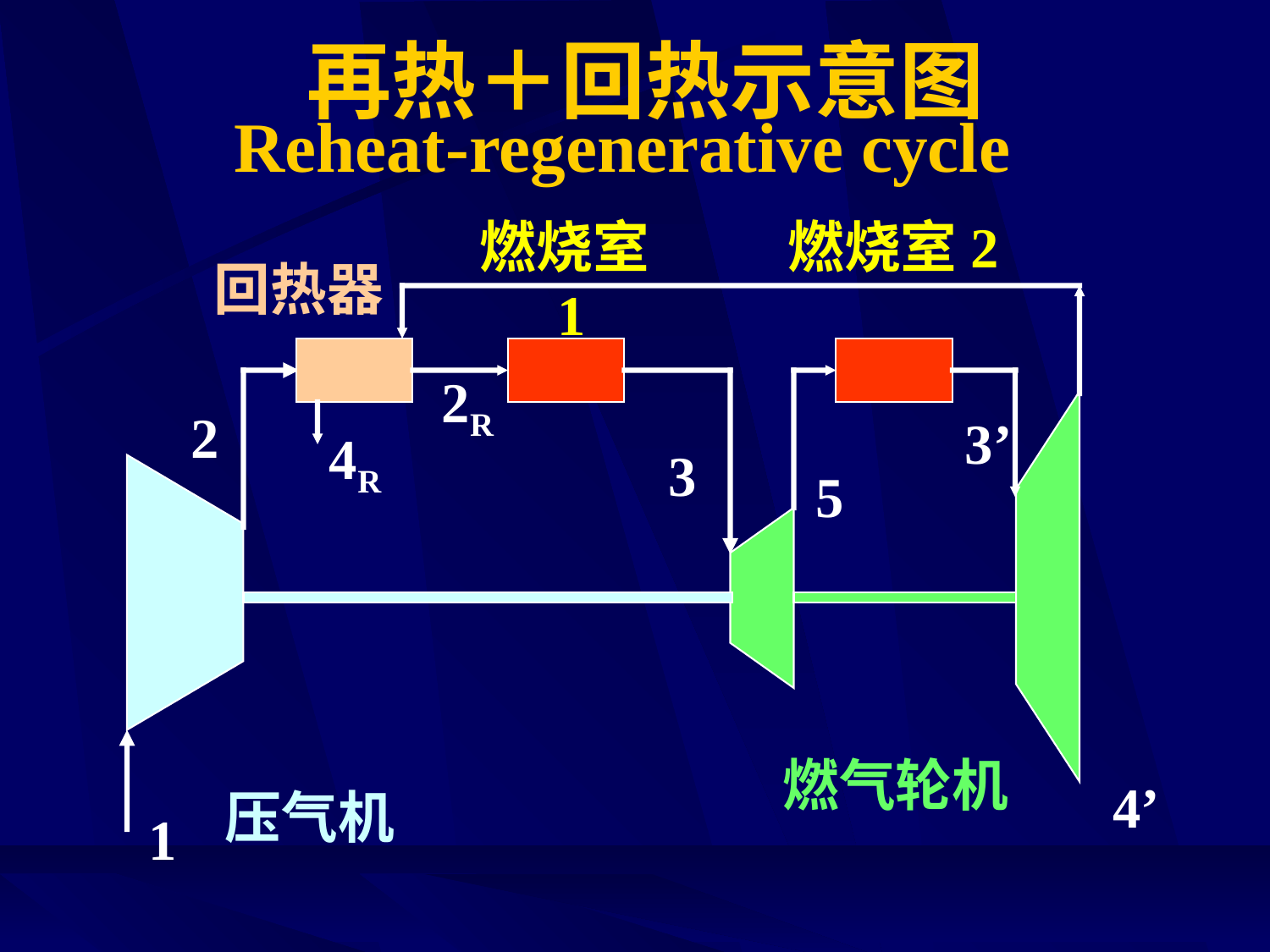

# 再热＋回热示意图
Reheat-regenerative cycle
燃烧室1
燃烧室2
回热器

2R

2

3’
4R
3
5

燃气轮机
4’
压气机
1